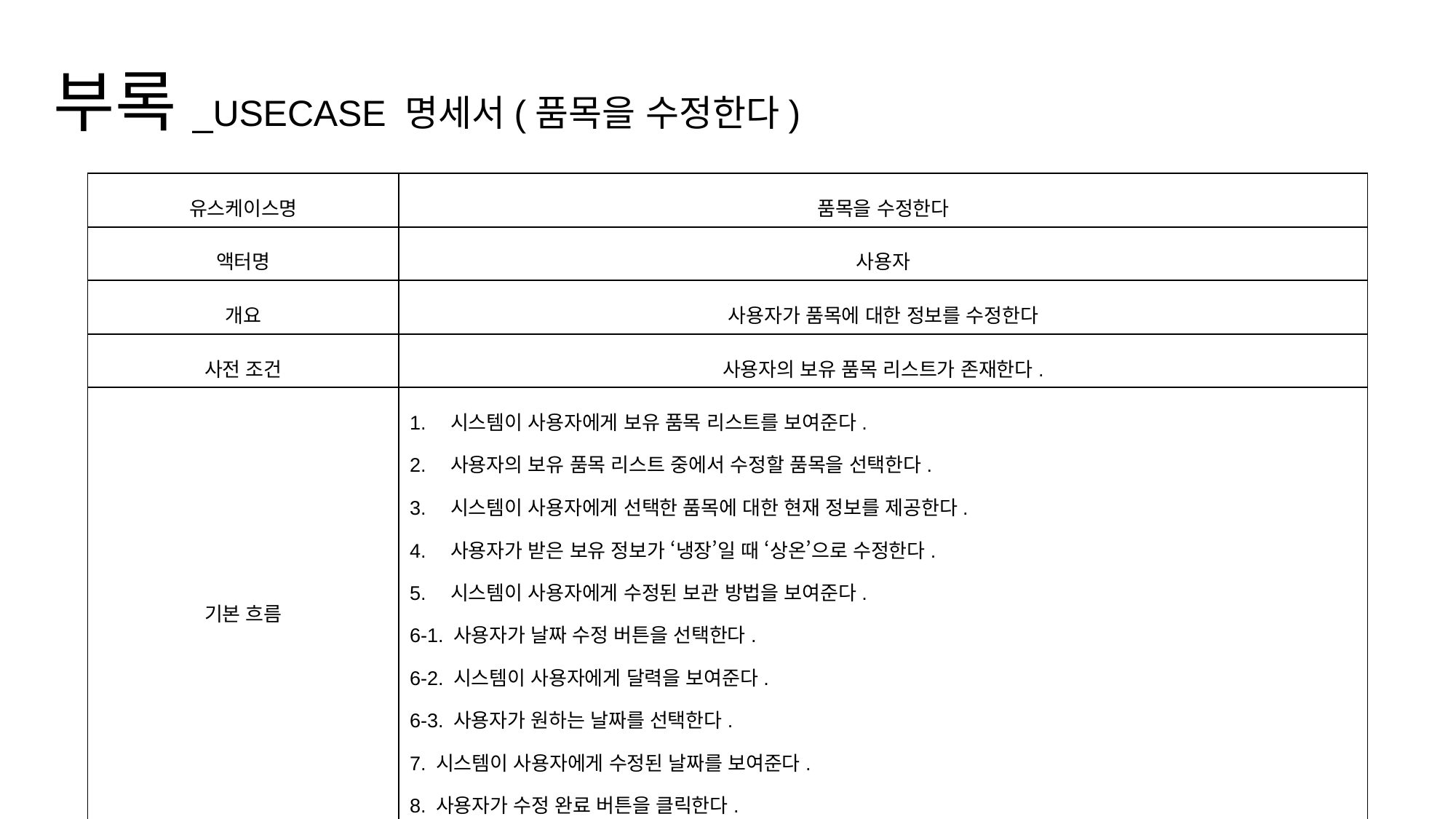

부록_USECASE 명세서(품목을 수정한다)
| 유스케이스명 | 품목을 수정한다 |
| --- | --- |
| 액터명 | 사용자 |
| 개요 | 사용자가 품목에 대한 정보를 수정한다 |
| 사전 조건 | 사용자의 보유 품목 리스트가 존재한다. |
| 기본 흐름 | 시스템이 사용자에게 보유 품목 리스트를 보여준다. 사용자의 보유 품목 리스트 중에서 수정할 품목을 선택한다. 시스템이 사용자에게 선택한 품목에 대한 현재 정보를 제공한다. 사용자가 받은 보유 정보가 ‘냉장’일 때 ‘상온’으로 수정한다. 시스템이 사용자에게 수정된 보관 방법을 보여준다. 6-1. 사용자가 날짜 수정 버튼을 선택한다. 6-2. 시스템이 사용자에게 달력을 보여준다. 6-3. 사용자가 원하는 날짜를 선택한다. 7. 시스템이 사용자에게 수정된 날짜를 보여준다. 8. 사용자가 수정 완료 버튼을 클릭한다. |
| 사후조건 | 사용자에게 보유 품목 리스트를 메인 화면에서 보여준다. 시스템이 수정된 보유 품목을 현재 보유 품목 리스트에 저장한다. |